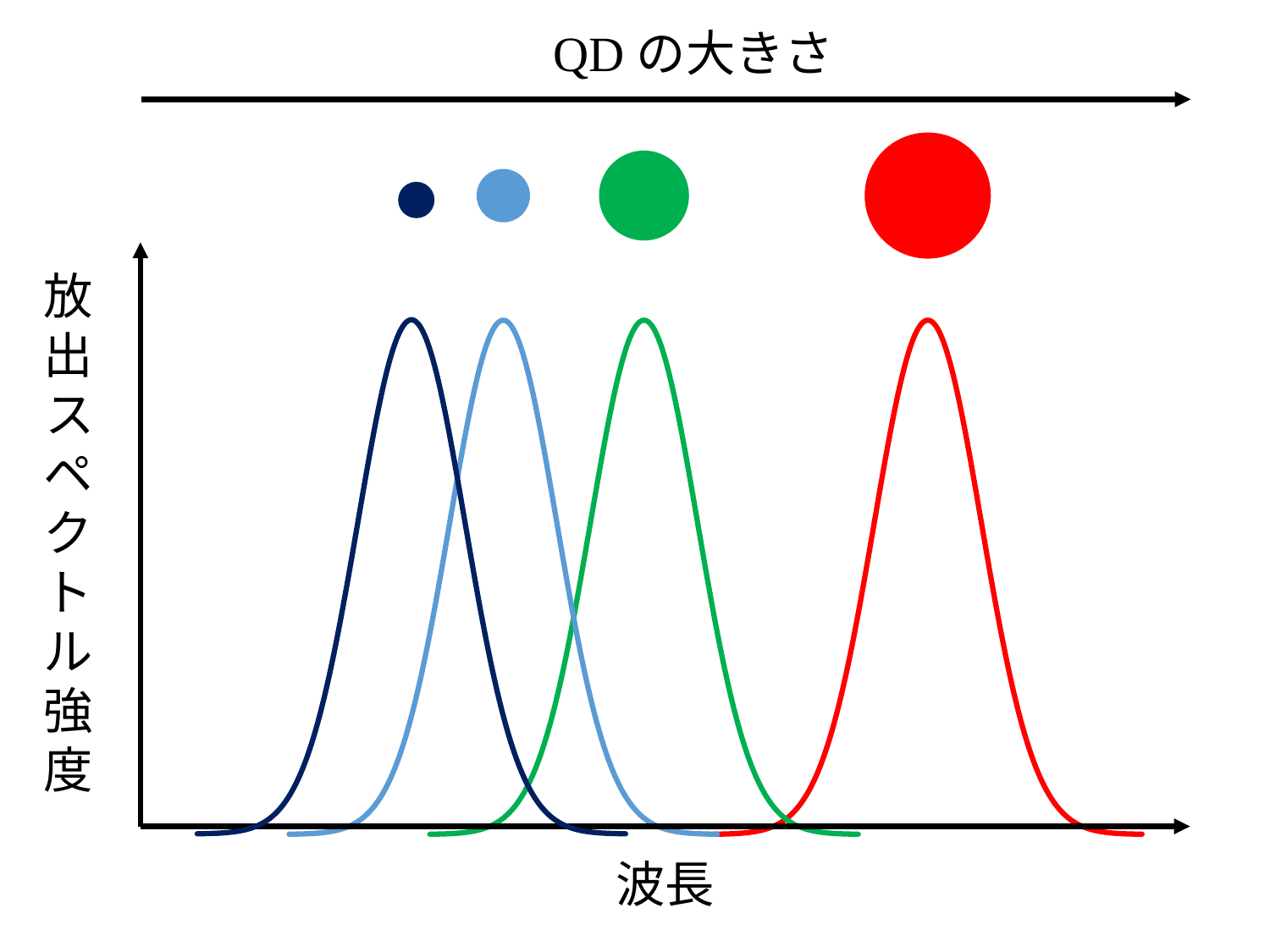

QDの大きさ

### Chart

| Category | f(x) |
|---|---|

### Chart

| Category | f(x) |
|---|---|

### Chart

| Category | f(x) |
|---|---|

### Chart

| Category | f(x) |
|---|---|
放出スペクトル強度
波長